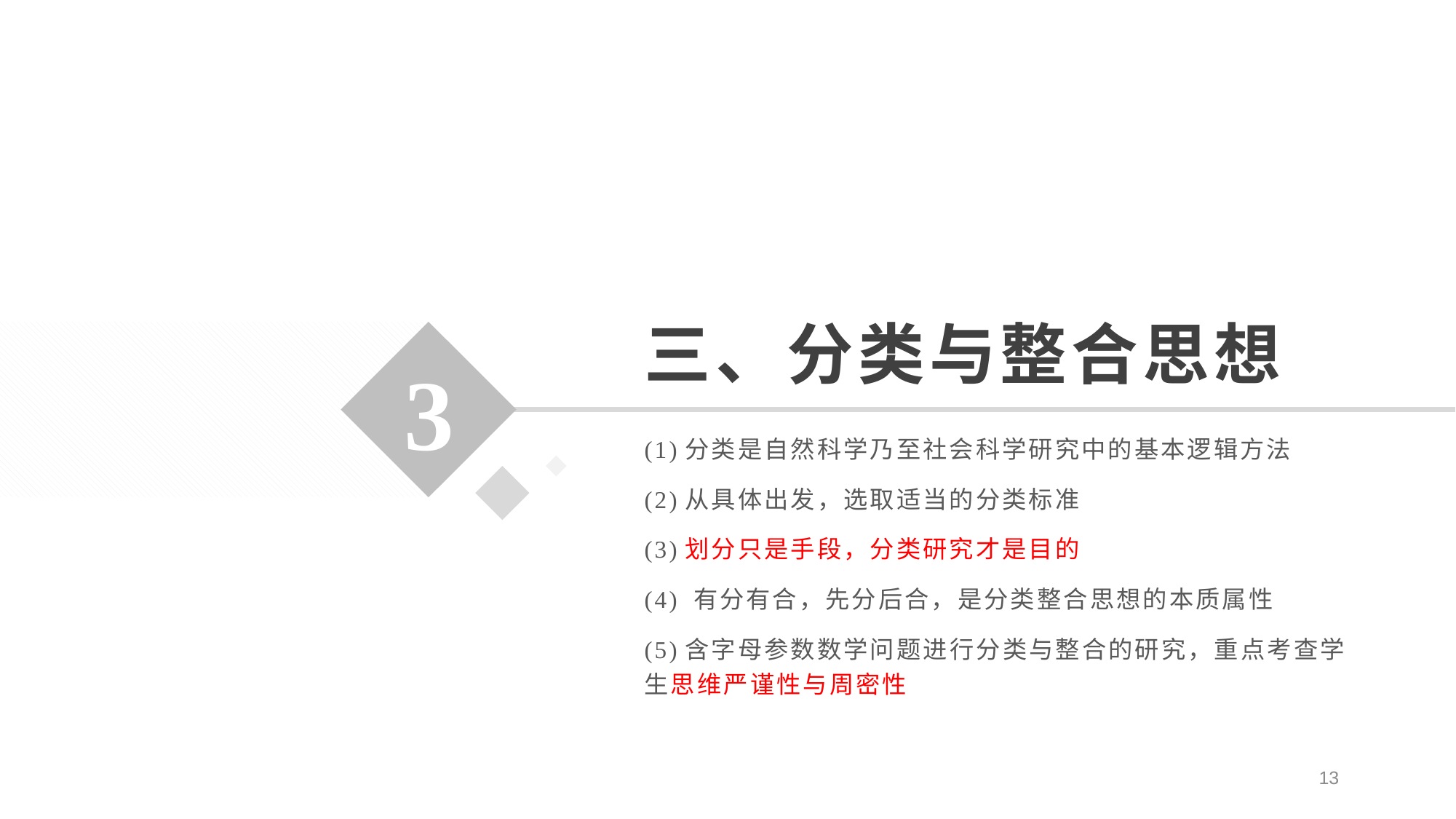

# 三、分类与整合思想
3
(1)分类是自然科学乃至社会科学研究中的基本逻辑方法
(2)从具体出发，选取适当的分类标准
(3)划分只是手段，分类研究才是目的
(4) 有分有合，先分后合，是分类整合思想的本质属性
(5)含字母参数数学问题进行分类与整合的研究，重点考查学生思维严谨性与周密性
13